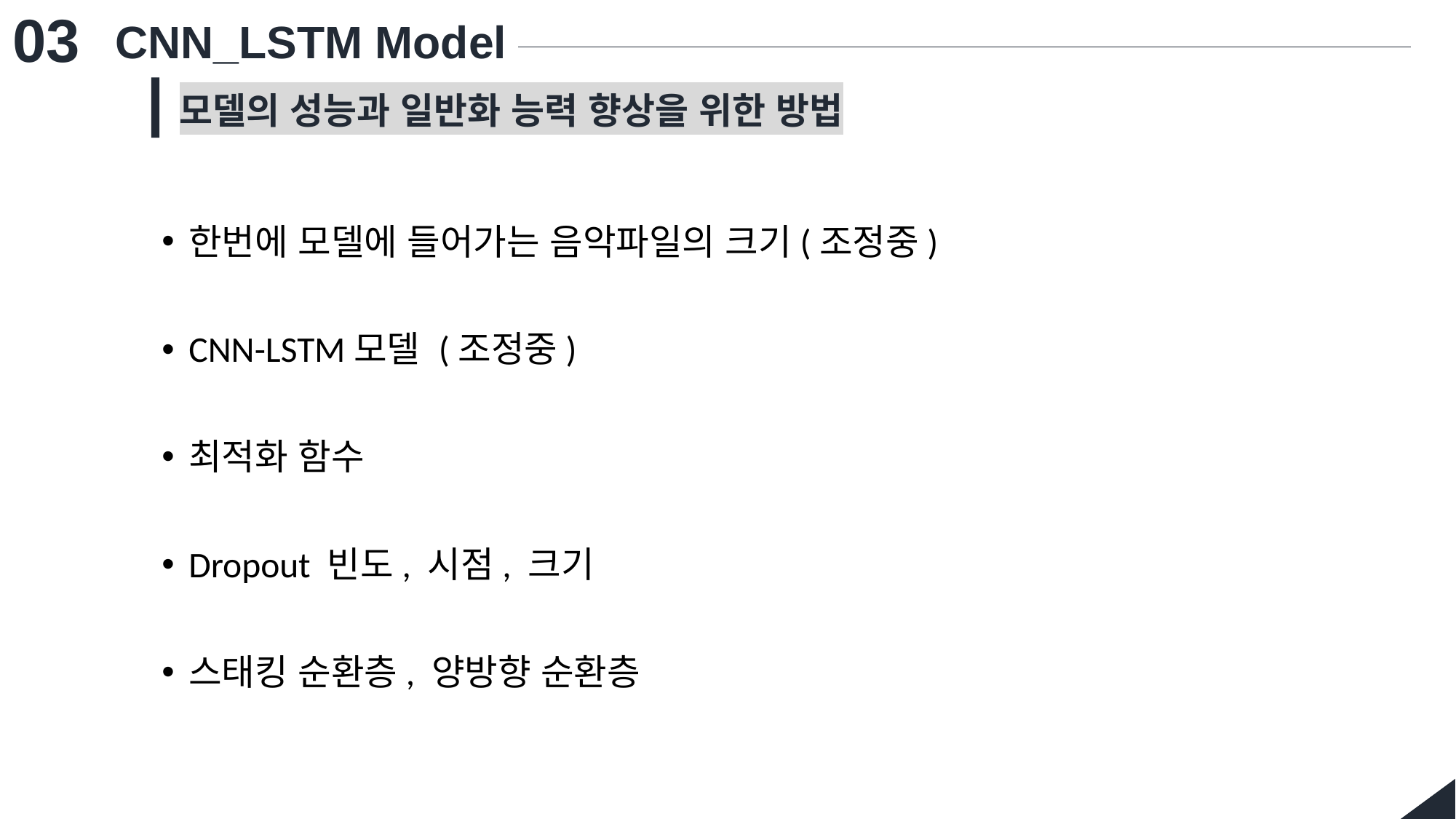

03
CNN_LSTM Model

모델의 성능과 일반화 능력 향상을 위한 방법

한번에 모델에 들어가는 음악파일의 크기(조정중)

CNN-LSTM모델 (조정중)

최적화 함수

Dropout 빈도, 시점, 크기

스태킹 순환층, 양방향 순환층